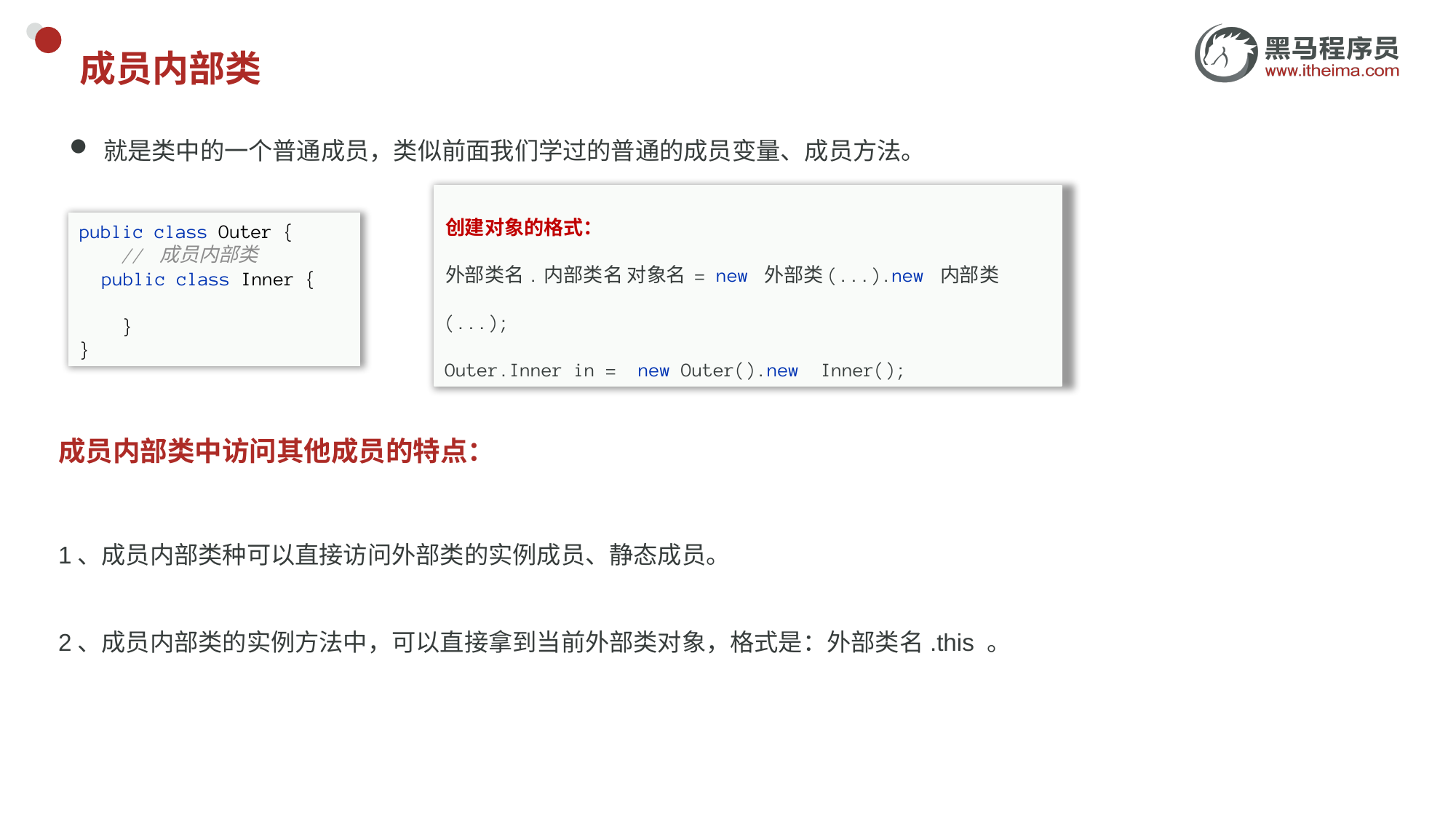

# 成员内部类
就是类中的一个普通成员，类似前面我们学过的普通的成员变量、成员方法。
创建对象的格式：
外部类名.内部类名 对象名 = new 外部类(...).new 内部类(...);
Outer.Inner in =  new Outer().new  Inner();
public class Outer {
    // 成员内部类
    public class Inner {
    }
}
成员内部类中访问其他成员的特点：
1、成员内部类种可以直接访问外部类的实例成员、静态成员。
2、成员内部类的实例方法中，可以直接拿到当前外部类对象，格式是：外部类名.this 。